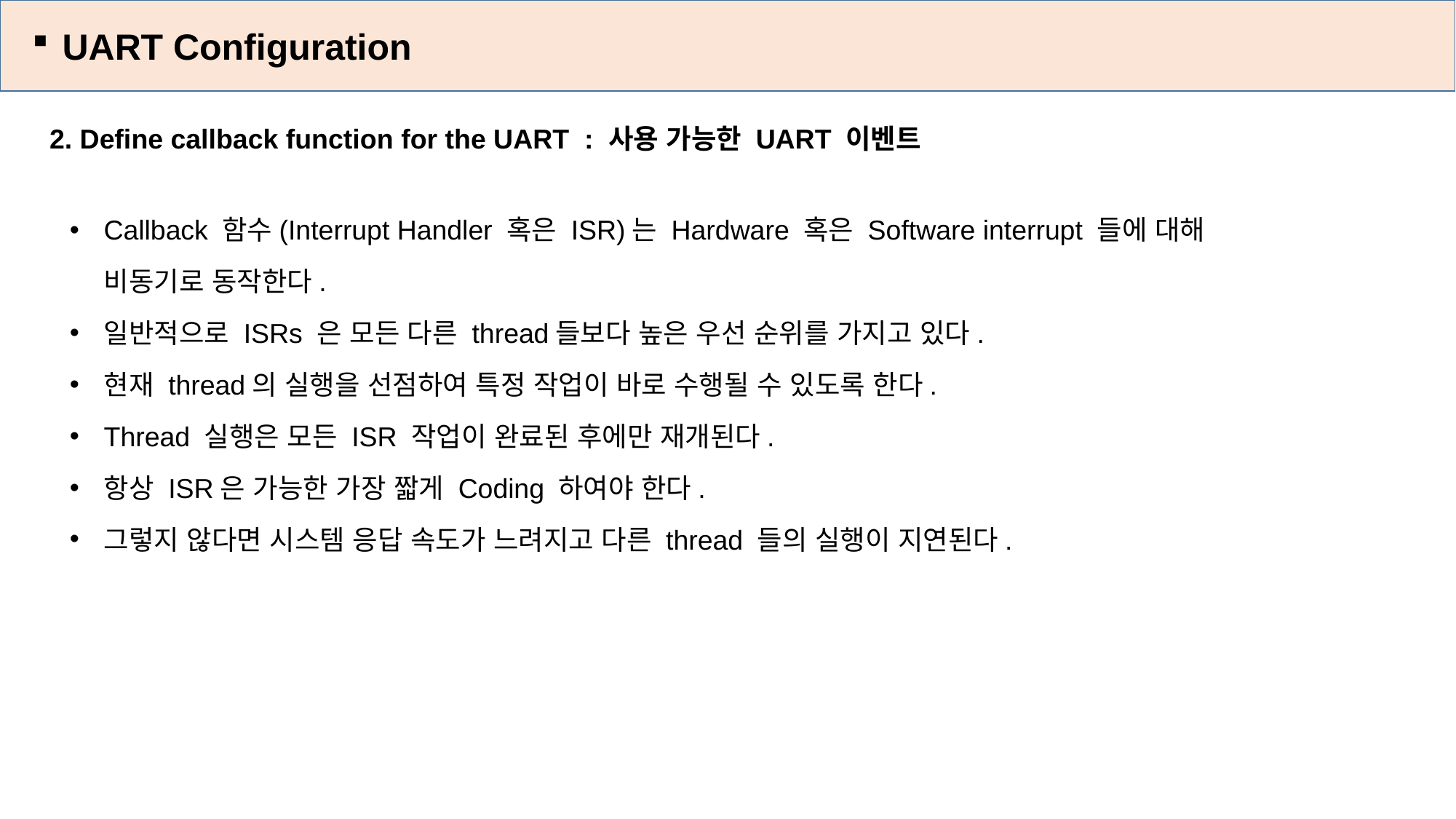

UART Configuration
2. Define callback function for the UART  : 사용 가능한 UART 이벤트

Callback 함수(Interrupt Handler 혹은 ISR)는 Hardware 혹은 Software interrupt 들에 대해
비동기로 동작한다.
일반적으로 ISRs 은 모든 다른 thread들보다 높은 우선 순위를 가지고 있다.
현재 thread의 실행을 선점하여 특정 작업이 바로 수행될 수 있도록 한다.
Thread 실행은 모든 ISR 작업이 완료된 후에만 재개된다.
항상 ISR은 가능한 가장 짧게 Coding 하여야 한다.
그렇지 않다면 시스템 응답 속도가 느려지고 다른 thread 들의 실행이 지연된다.